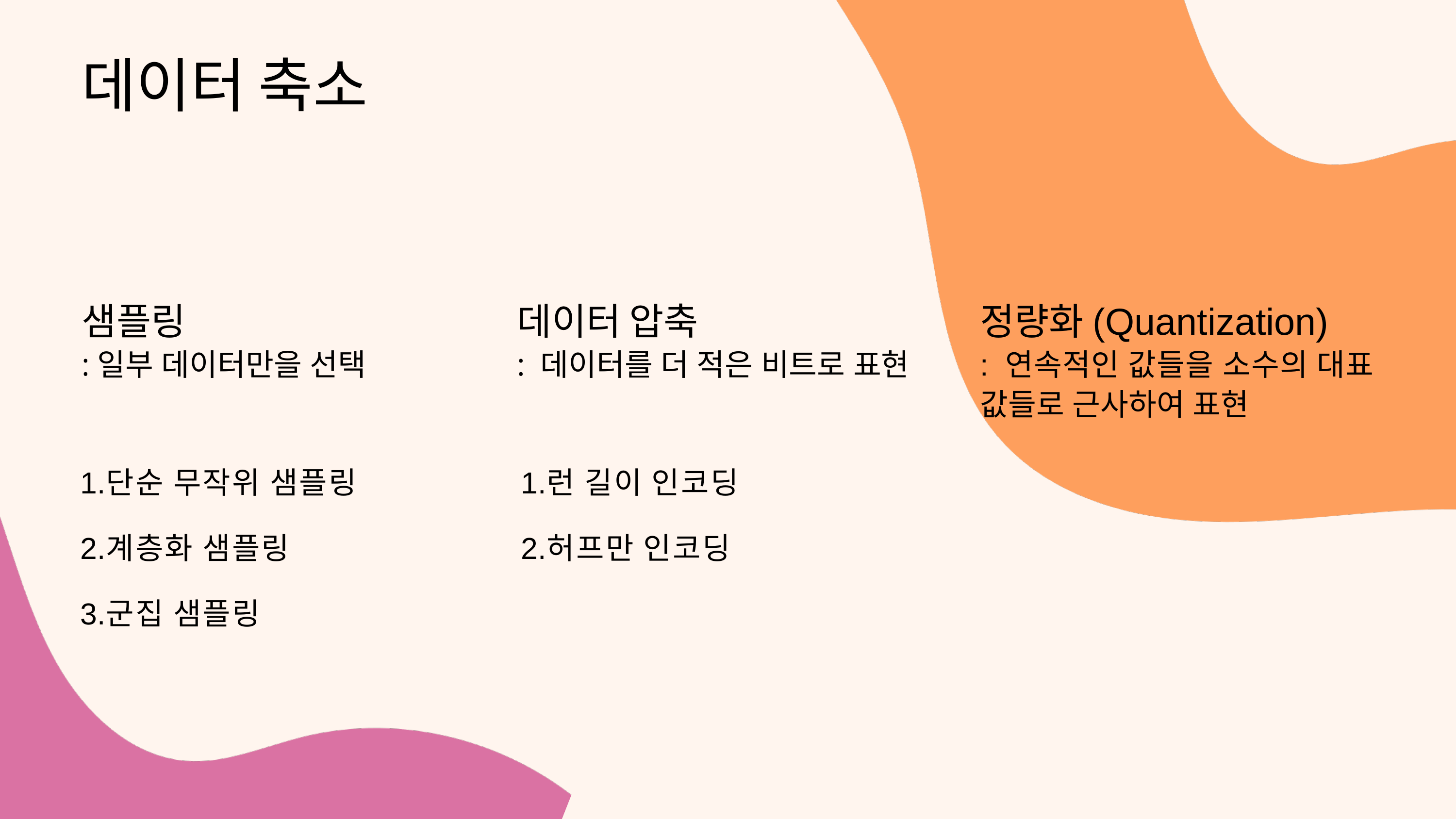

데이터 축소

샘플링
:일부 데이터만을 선택
데이터 압축
: 데이터를 더 적은 비트로 표현
정량화(Quantization)
: 연속적인 값들을 소수의 대표 값들로 근사하여 표현
단순 무작위 샘플링
계층화 샘플링
군집 샘플링
런 길이 인코딩
허프만 인코딩